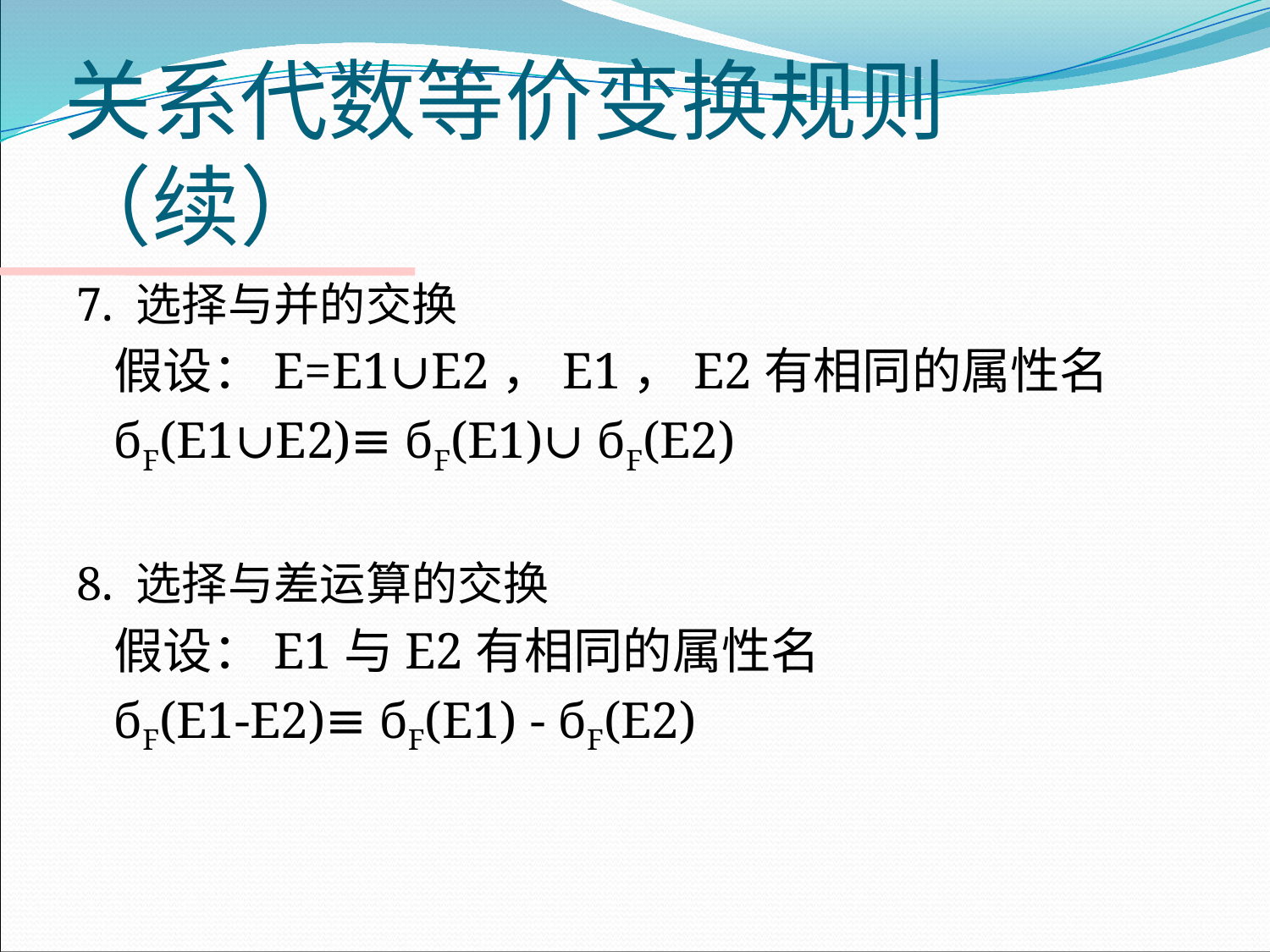

# 关系代数等价变换规则（续）
7. 选择与并的交换
	假设：E=E1∪E2，E1，E2有相同的属性名
	бF(E1∪E2)≡ бF(E1)∪ бF(E2)

8. 选择与差运算的交换
	假设：E1与E2有相同的属性名
	бF(E1-E2)≡ бF(E1) - бF(E2)

866